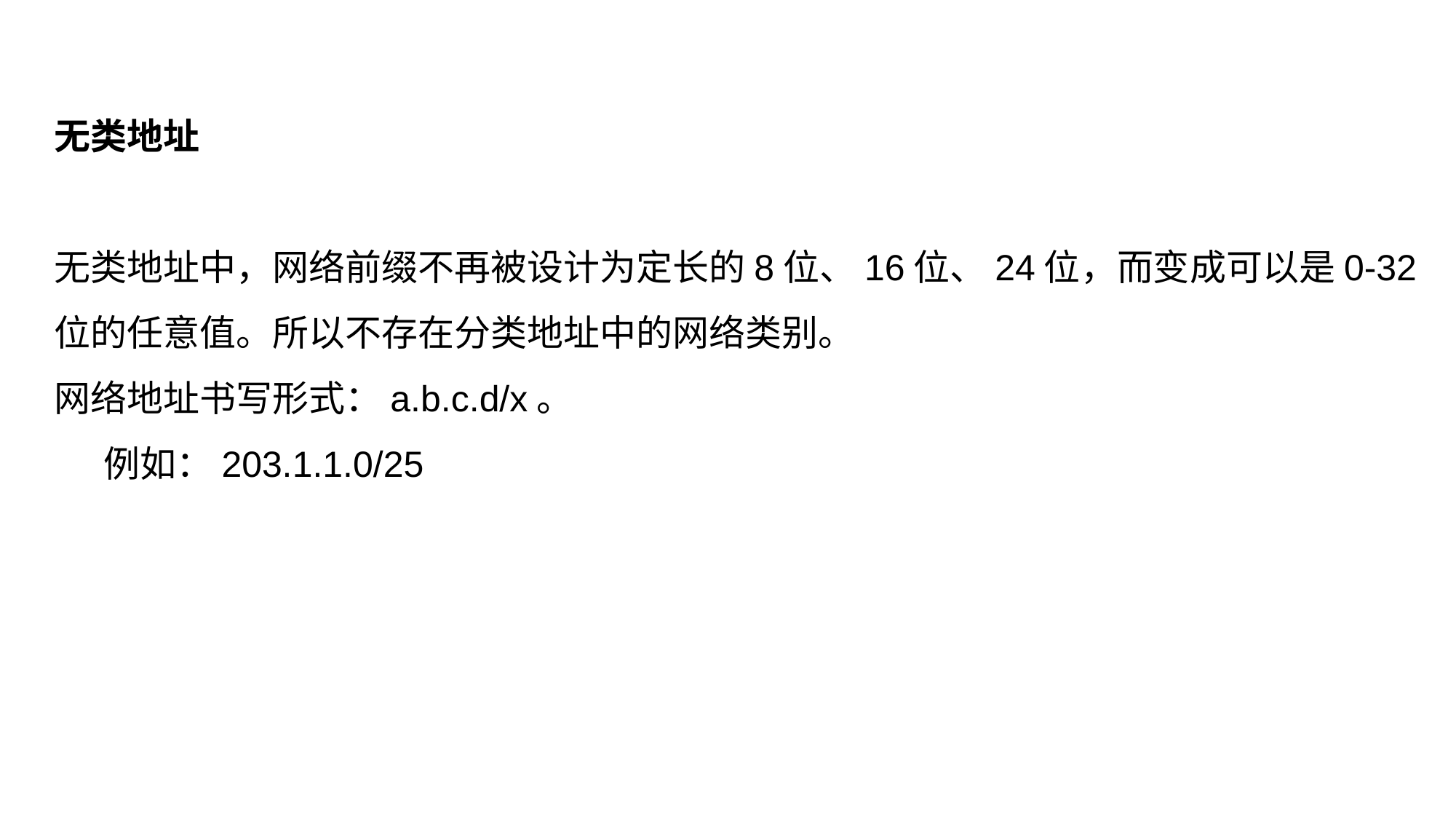

无类地址
无类地址中，网络前缀不再被设计为定长的8位、16位、24位，而变成可以是0-32位的任意值。所以不存在分类地址中的网络类别。
网络地址书写形式：a.b.c.d/x。
     例如：203.1.1.0/25